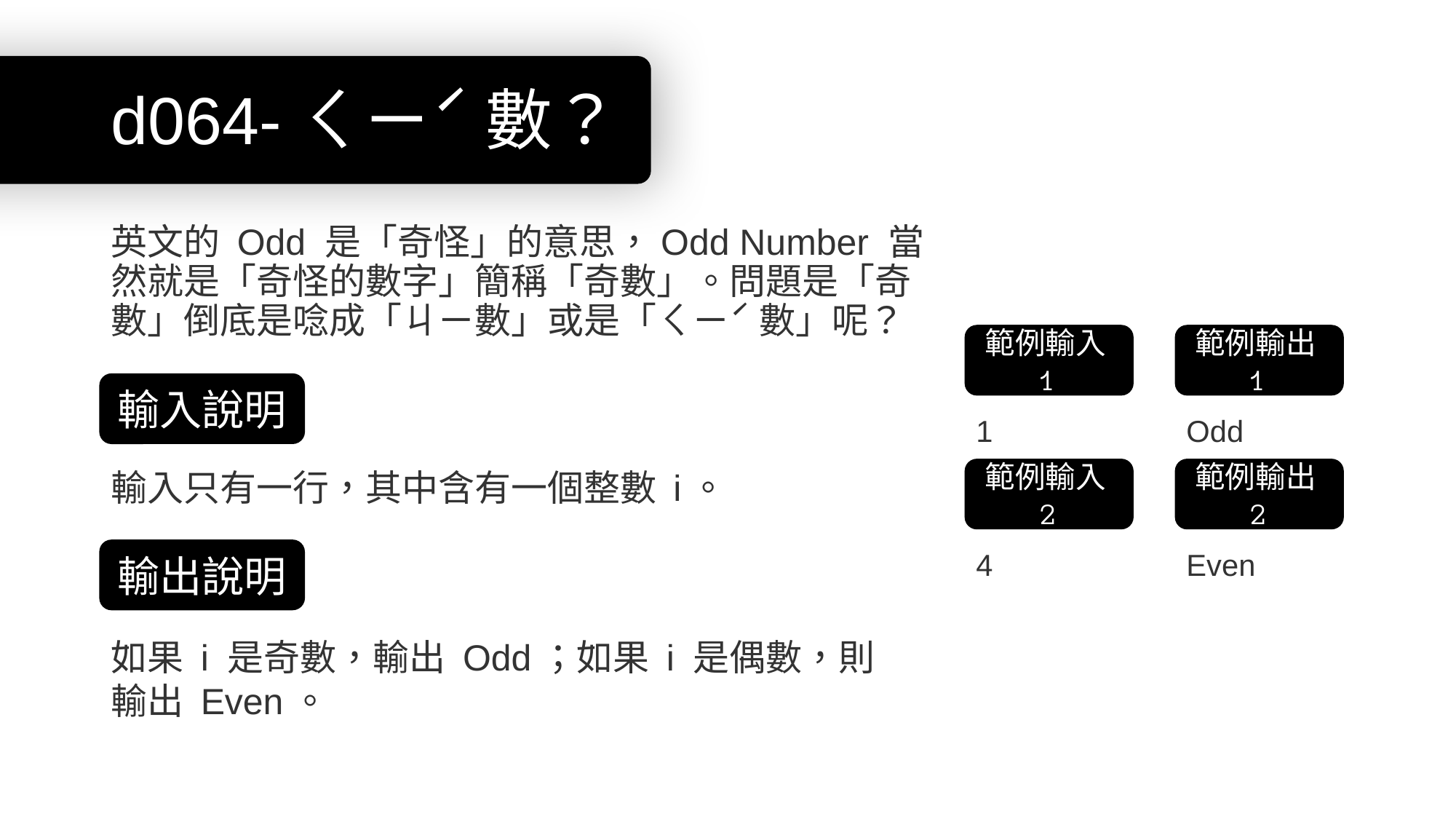

# d064-ㄑㄧˊ 數？

英文的 Odd 是「奇怪」的意思，Odd Number 當然就是「奇怪的數字」簡稱「奇數」。問題是「奇數」倒底是唸成「ㄐㄧ數」或是「ㄑㄧˊ 數」呢？
範例輸入1
範例輸出1
輸入說明
1
Odd
輸入只有一行，其中含有一個整數 i。
範例輸入2
範例輸出2
輸出說明
4
Even
如果 i 是奇數，輸出 Odd；如果 i 是偶數，則輸出 Even。